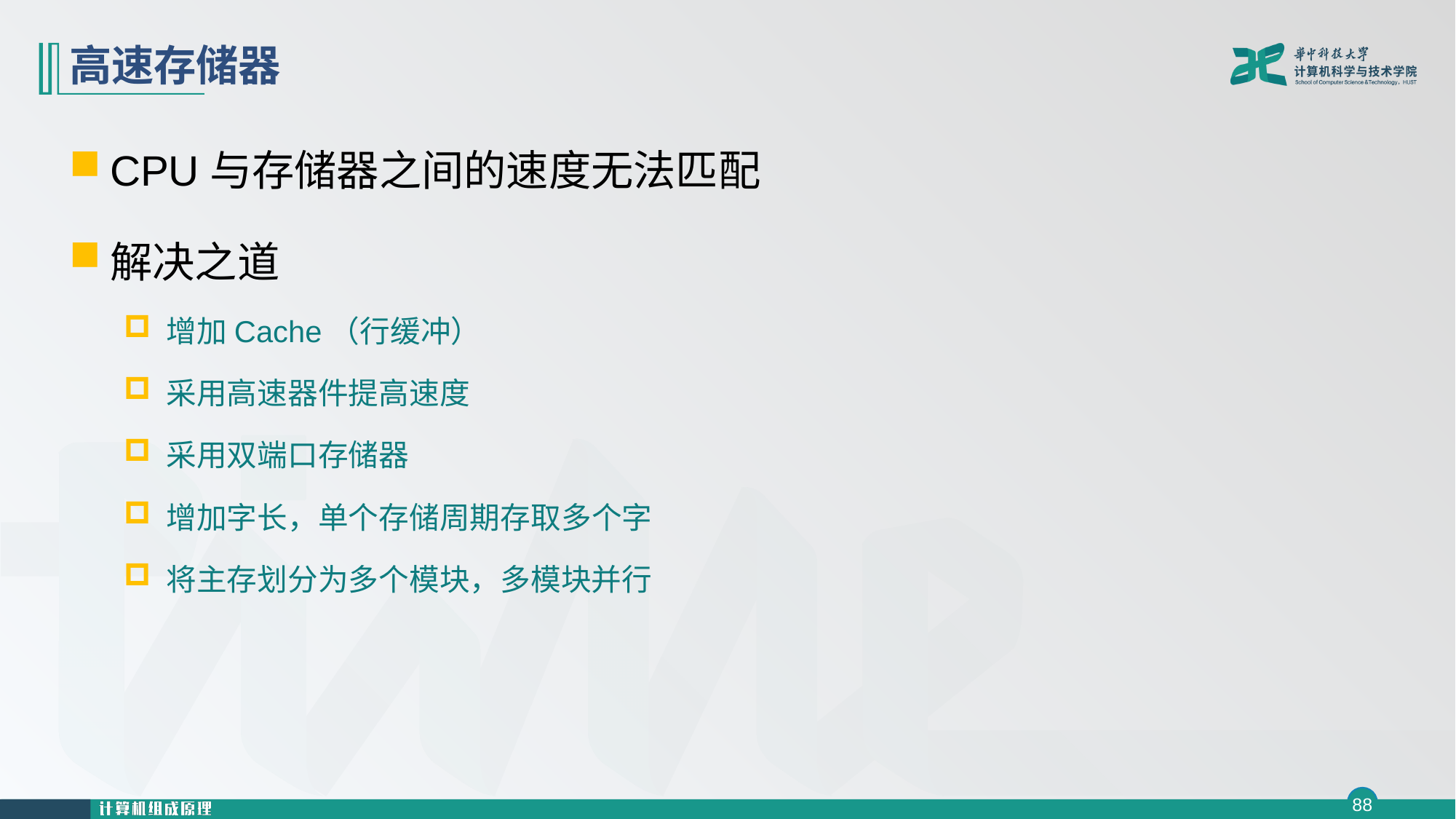

# 高速存储器
CPU与存储器之间的速度无法匹配
解决之道
增加Cache（行缓冲）
采用高速器件提高速度
采用双端口存储器
增加字长，单个存储周期存取多个字
将主存划分为多个模块，多模块并行